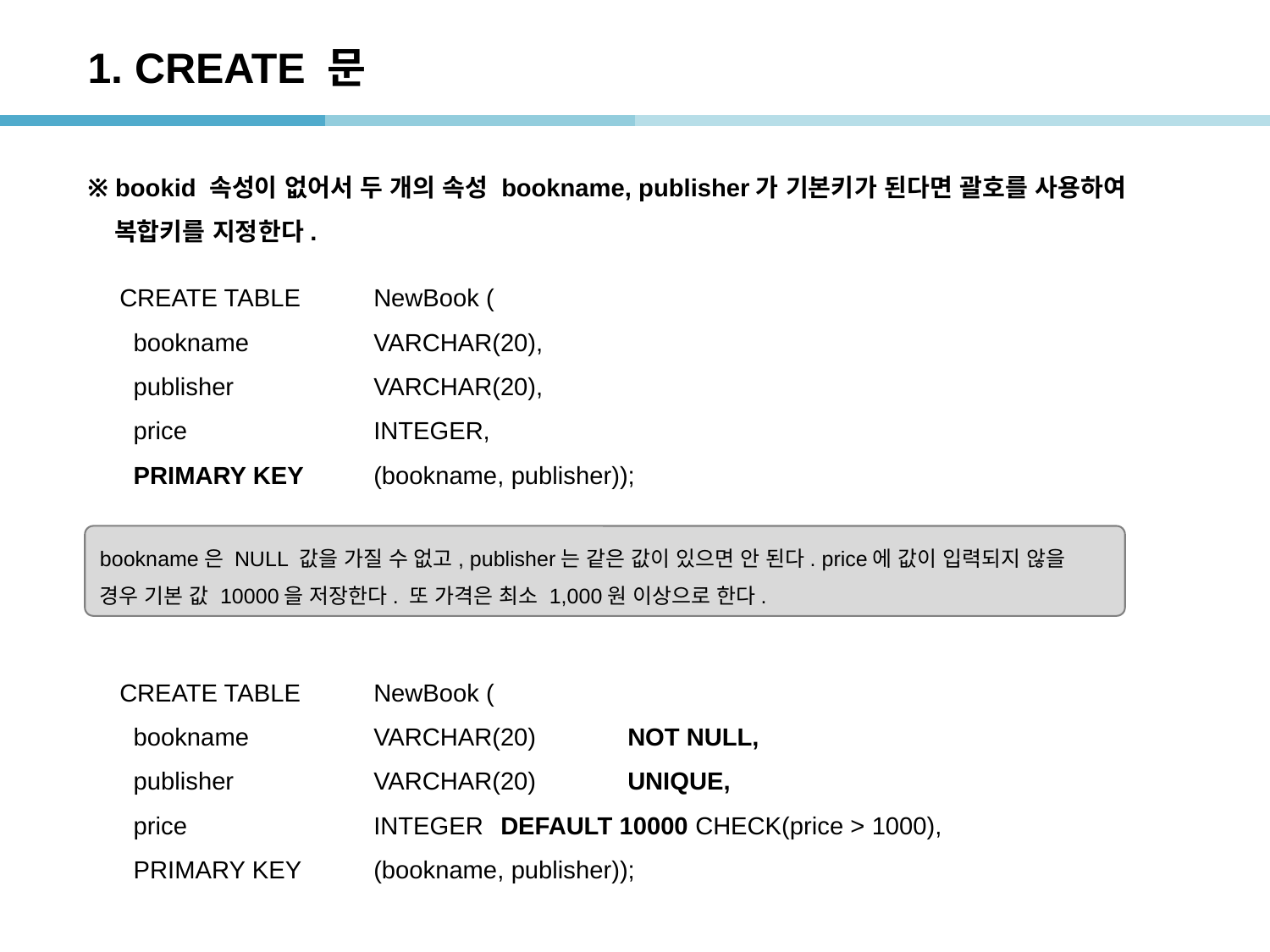

# 1. CREATE 문
※ bookid 속성이 없어서 두 개의 속성 bookname, publisher가 기본키가 된다면 괄호를 사용하여
   복합키를 지정한다.

 ※ NewBook 테이블의 CREATE 문에 좀 더 복잡한 제약사항을 추가한다.
CREATE TABLE 	NewBook (
  bookname	VARCHAR(20),
  publisher		VARCHAR(20),
  price 		INTEGER,
  PRIMARY KEY	(bookname, publisher));
bookname은 NULL 값을 가질 수 없고, publisher는 같은 값이 있으면 안 된다. price에 값이 입력되지 않을 경우 기본 값 10000을 저장한다. 또 가격은 최소 1,000원 이상으로 한다.
CREATE TABLE 	NewBook (
  bookname     	VARCHAR(20) 	NOT NULL,
  publisher      	VARCHAR(20) 	UNIQUE,
  price 	     	INTEGER 	DEFAULT 10000 CHECK(price > 1000),
  PRIMARY KEY 	(bookname, publisher));